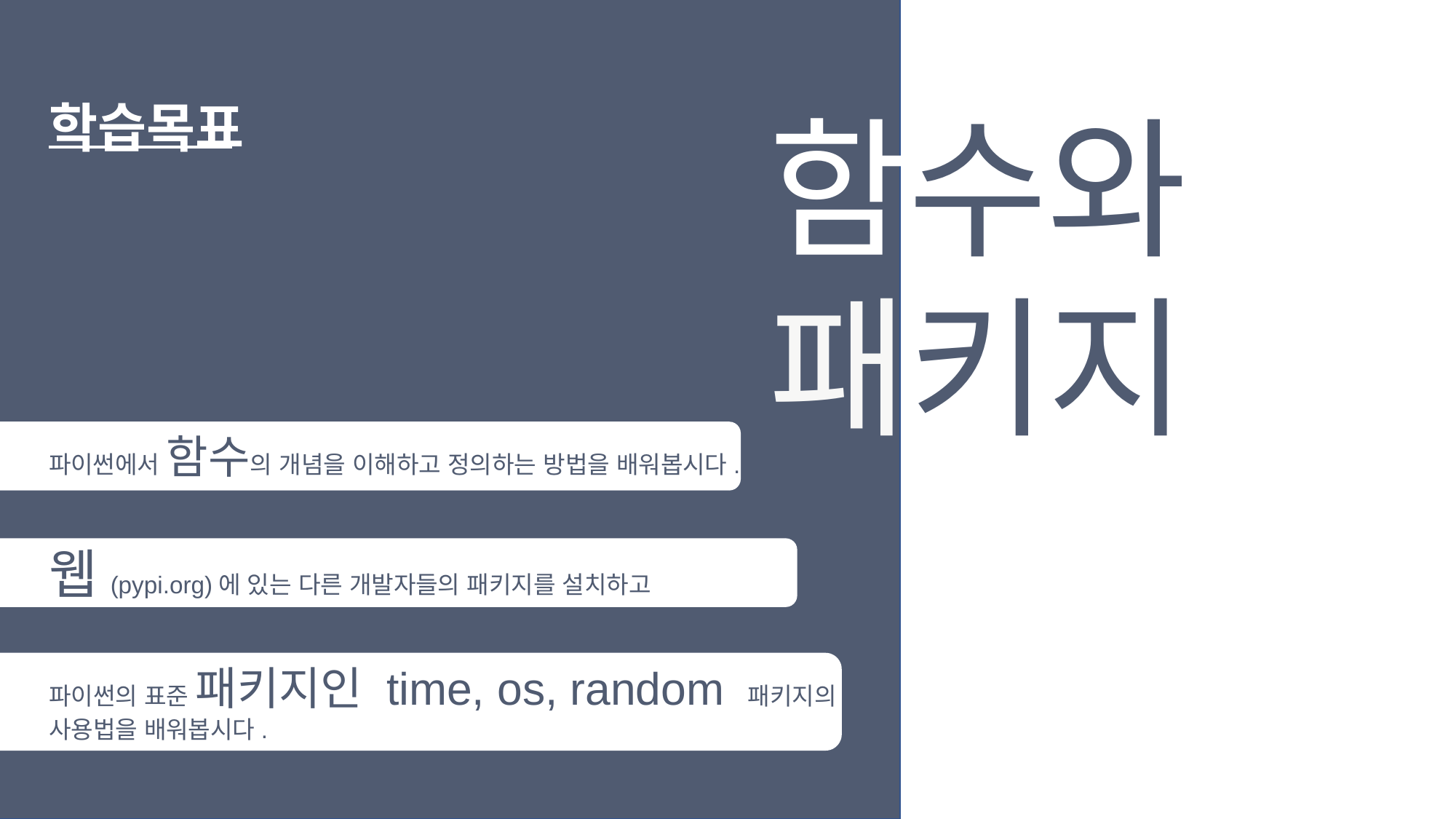

학습목표
함수와
패키지

파이썬에서 함수의 개념을 이해하고 정의하는 방법을 배워봅시다.
웹(pypi.org)에 있는 다른 개발자들의 패키지를 설치하고 사용해봅시다.

파이썬의 표준 패키지인 time, os, random 패키지의 사용법을 배워봅시다.